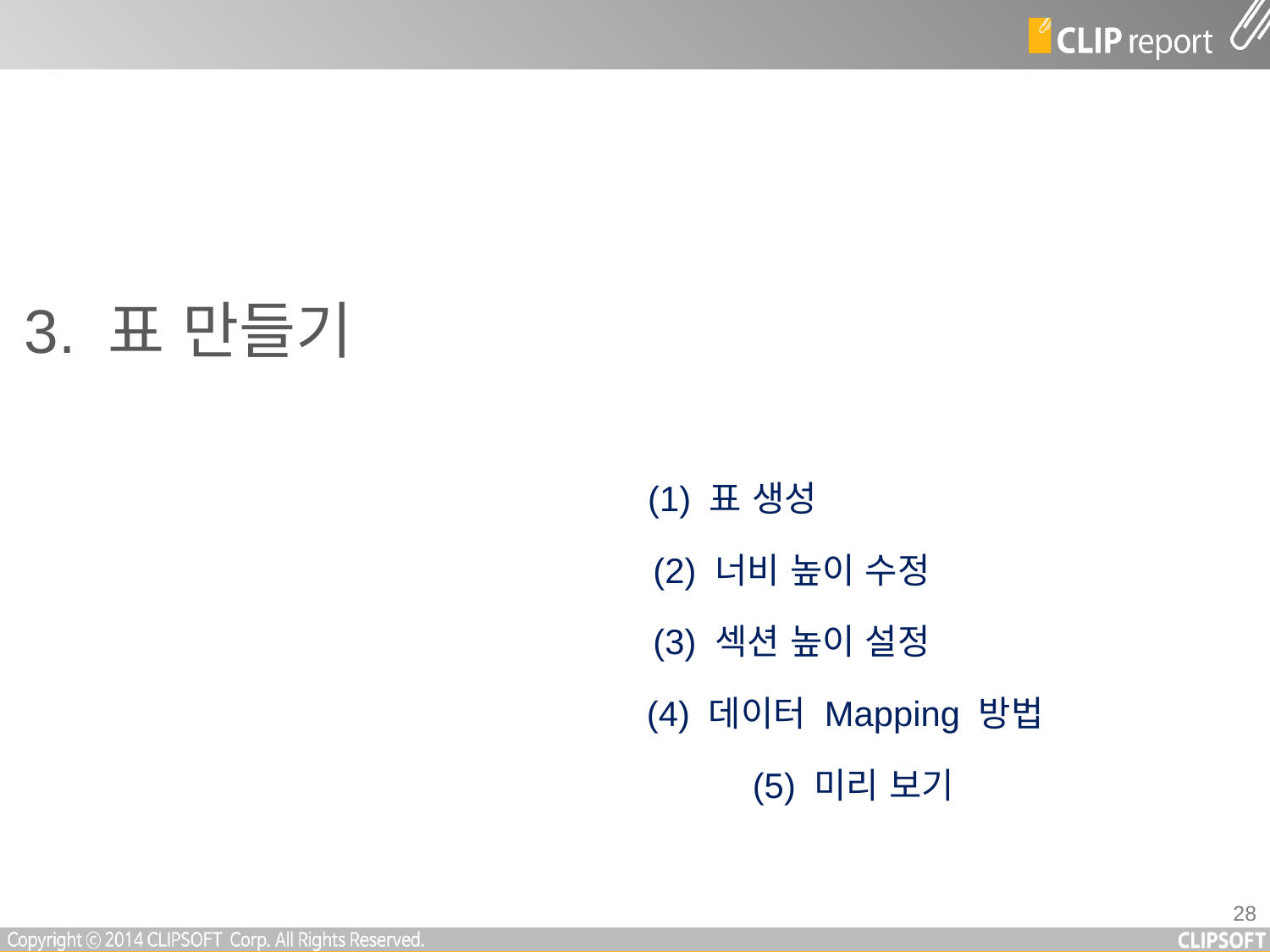

3. 표 만들기
(1) 표 생성
(2) 너비 높이 수정
(3) 섹션 높이 설정
(4) 데이터 Mapping 방법
(5) 미리 보기